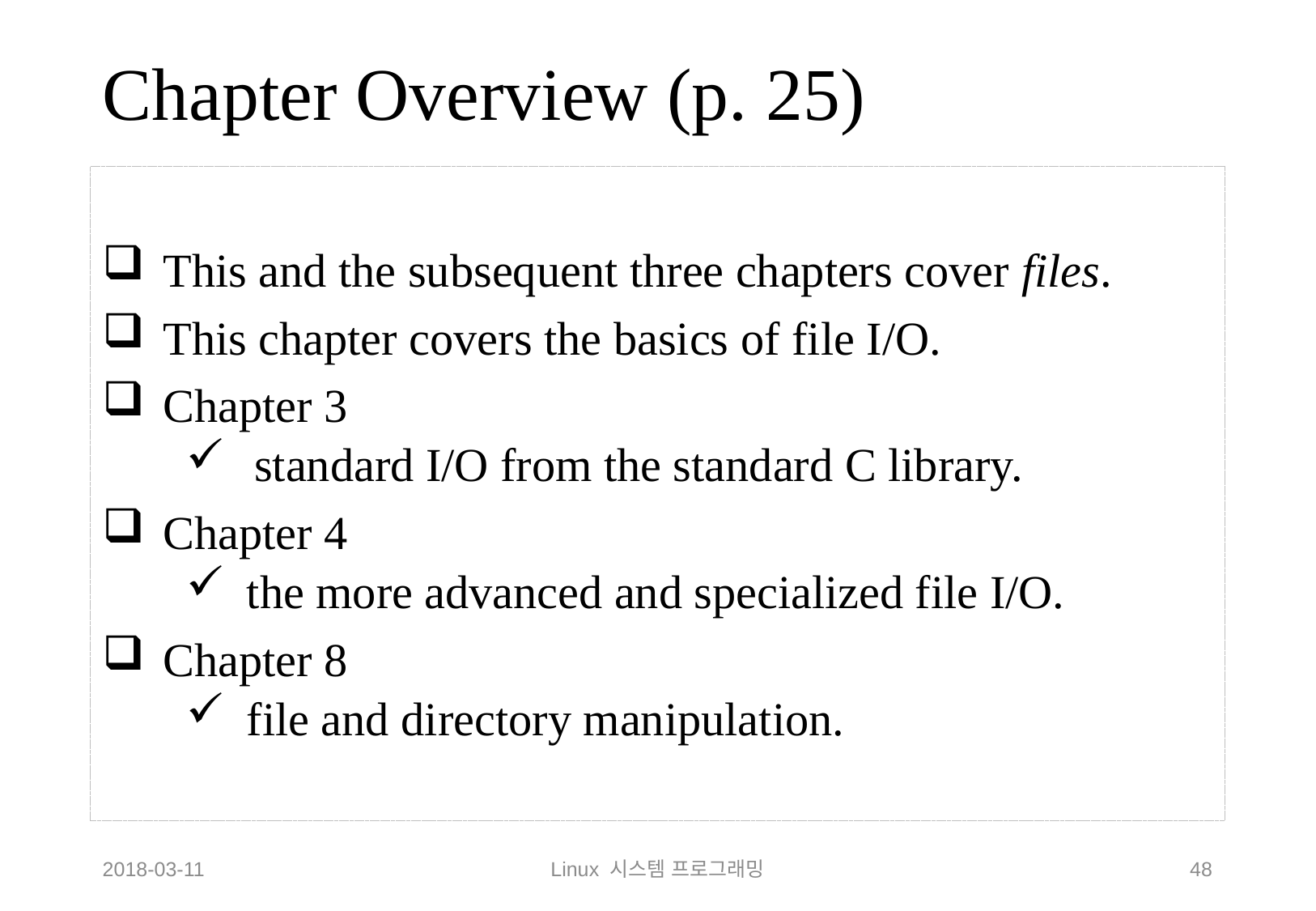

# Chapter Overview (p. 25)

This and the subsequent three chapters cover files.
This chapter covers the basics of file I/O.
Chapter 3
standard I/O from the standard C library.
Chapter 4
the more advanced and specialized file I/O.
Chapter 8
file and directory manipulation.
2018-03-11
Linux 시스템 프로그래밍
48